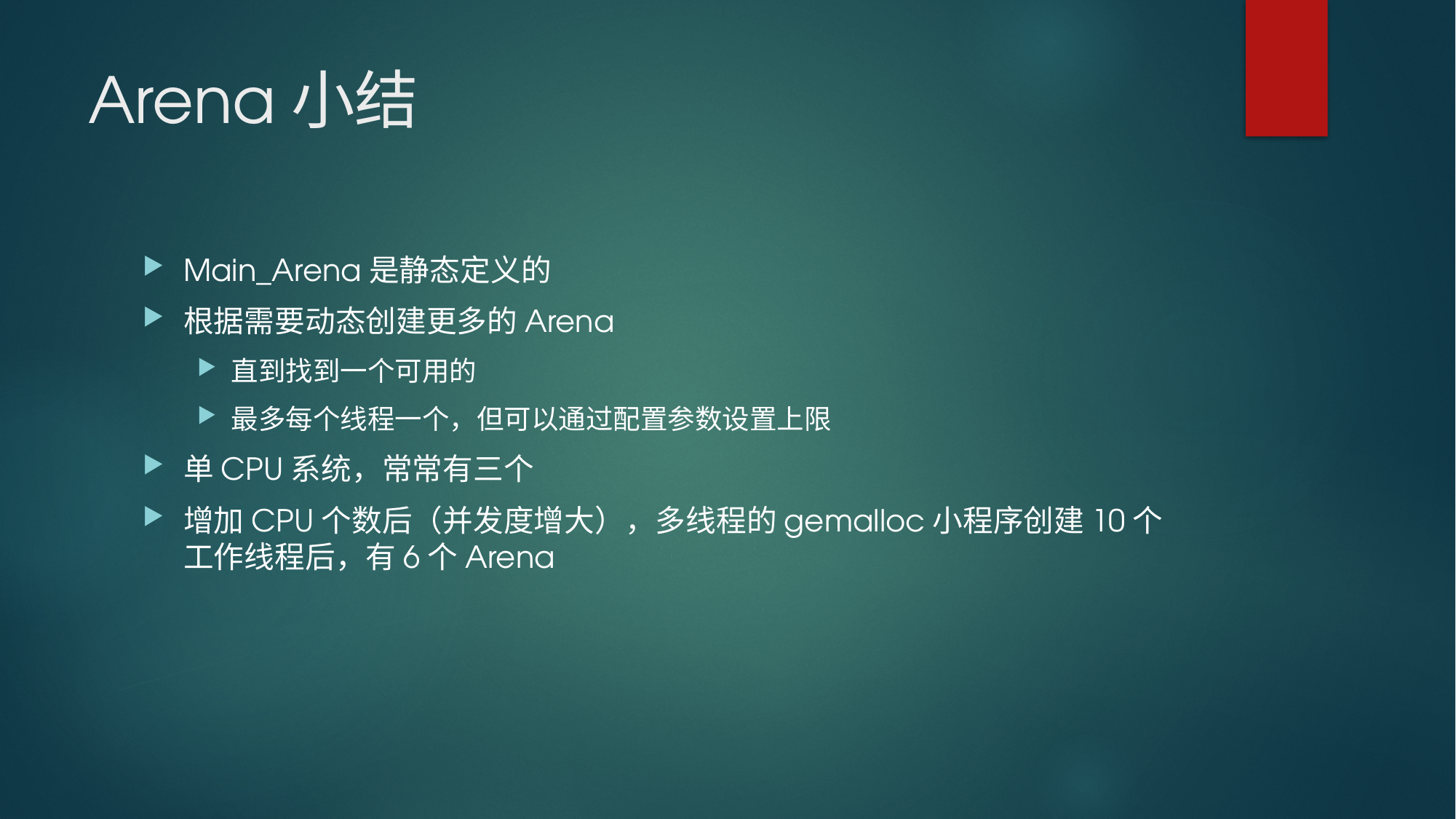

# Arena小结
Main_Arena是静态定义的
根据需要动态创建更多的Arena
直到找到一个可用的
最多每个线程一个，但可以通过配置参数设置上限
单CPU系统，常常有三个
增加CPU个数后（并发度增大），多线程的gemalloc小程序创建10个工作线程后，有6个Arena